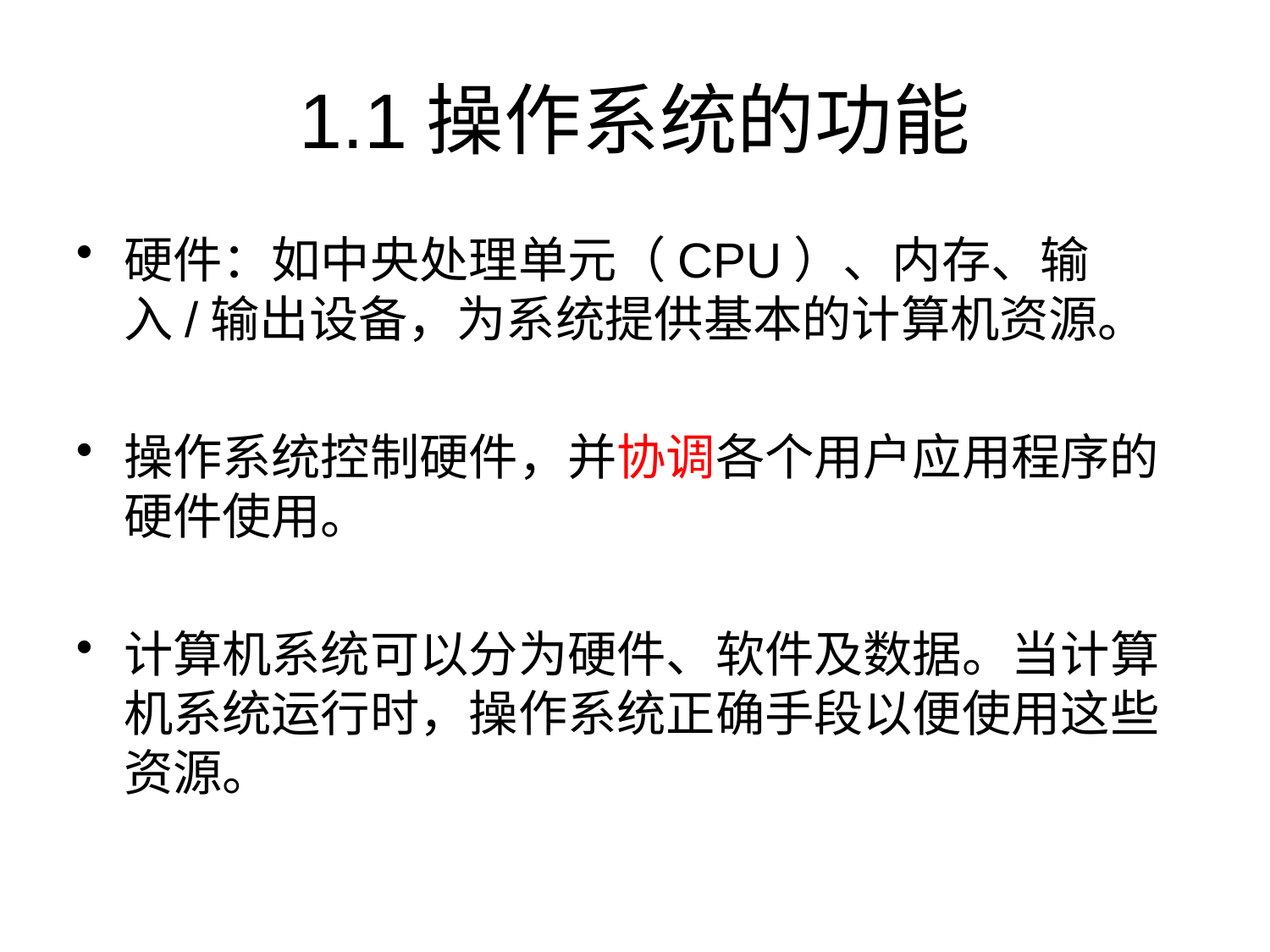

# 1.1	操作系统的功能
硬件：如中央处理单元（CPU）、内存、输入/输出设备，为系统提供基本的计算机资源。

操作系统控制硬件，并协调各个用户应用程序的硬件使用。

计算机系统可以分为硬件、软件及数据。当计算机系统运行时，操作系统正确手段以便使用这些资源。